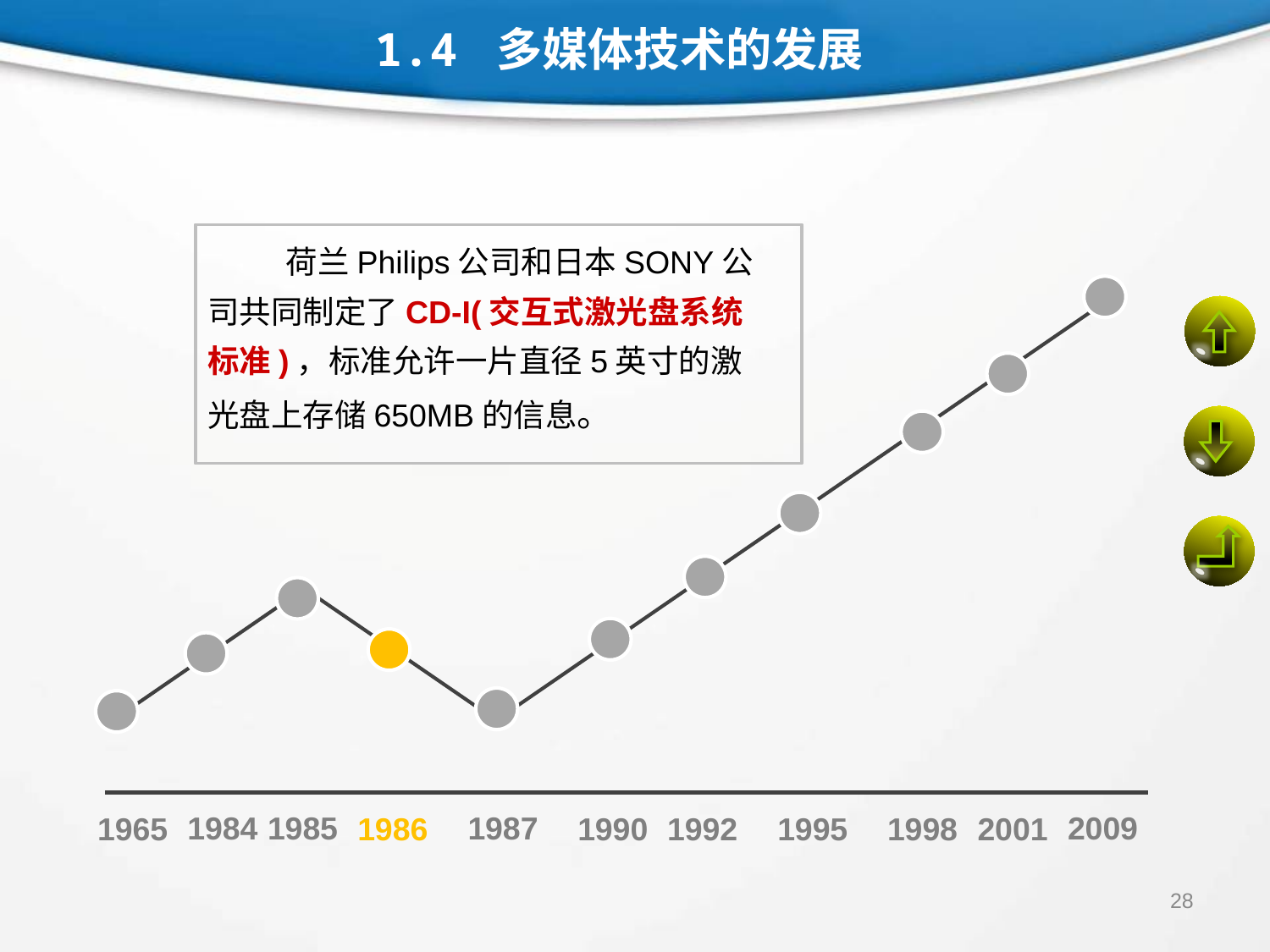

1.4 多媒体技术的发展
 荷兰Philips公司和日本SONY公司共同制定了CD-I(交互式激光盘系统标准)，标准允许一片直径5英寸的激光盘上存储650MB的信息。

1987
2009
1984
1985
1965
1986
1990
1992
1995
1998
2001
28